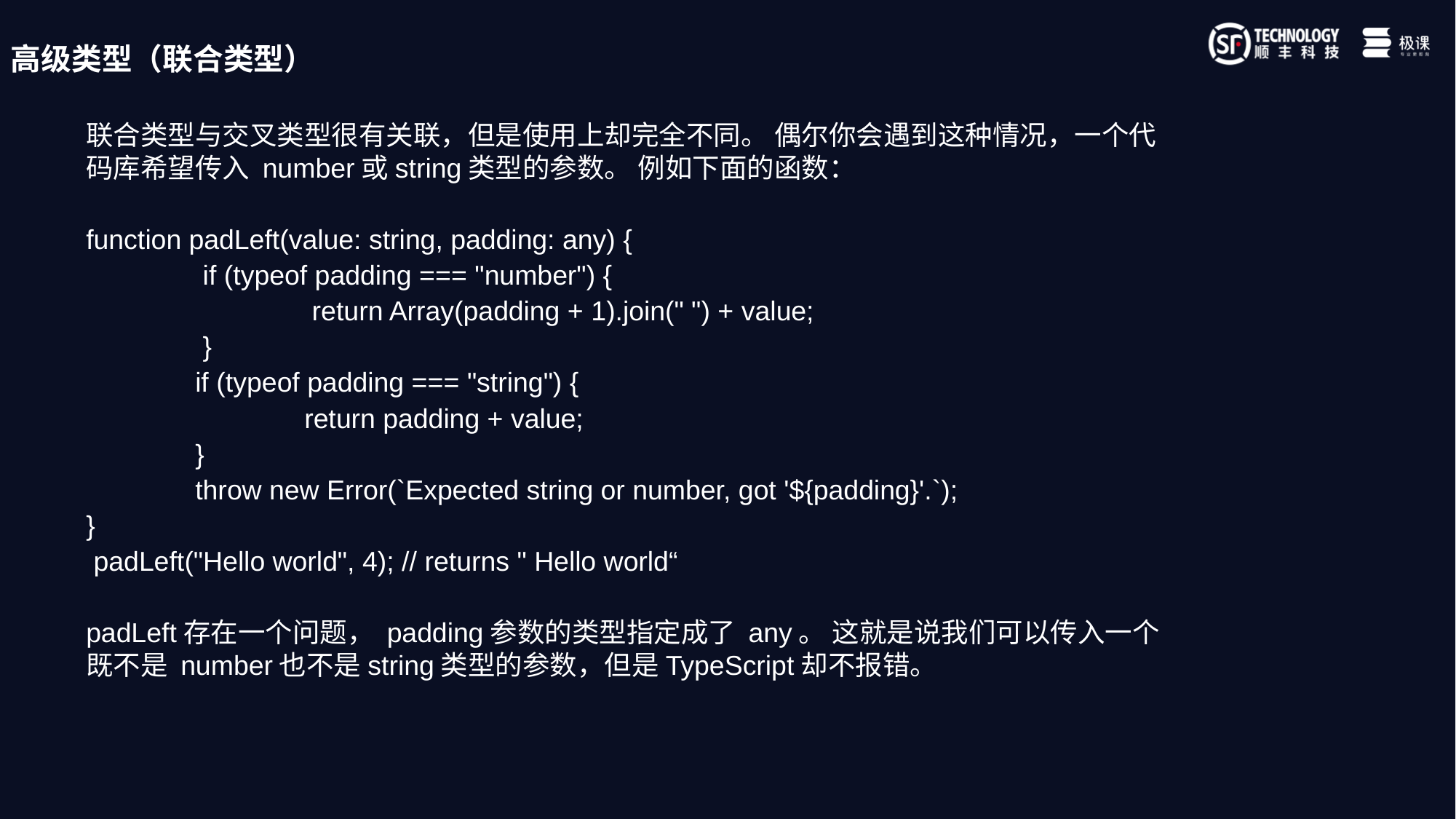

高级类型（联合类型）
联合类型与交叉类型很有关联，但是使用上却完全不同。 偶尔你会遇到这种情况，一个代码库希望传入 number或string类型的参数。 例如下面的函数：

function padLeft(value: string, padding: any) {
	 if (typeof padding === "number") {
		 return Array(padding + 1).join(" ") + value;
	 }
	if (typeof padding === "string") {
		return padding + value;
	}
	throw new Error(`Expected string or number, got '${padding}'.`);
}
 padLeft("Hello world", 4); // returns " Hello world“

padLeft存在一个问题， padding参数的类型指定成了 any。 这就是说我们可以传入一个既不是 number也不是string类型的参数，但是TypeScript却不报错。